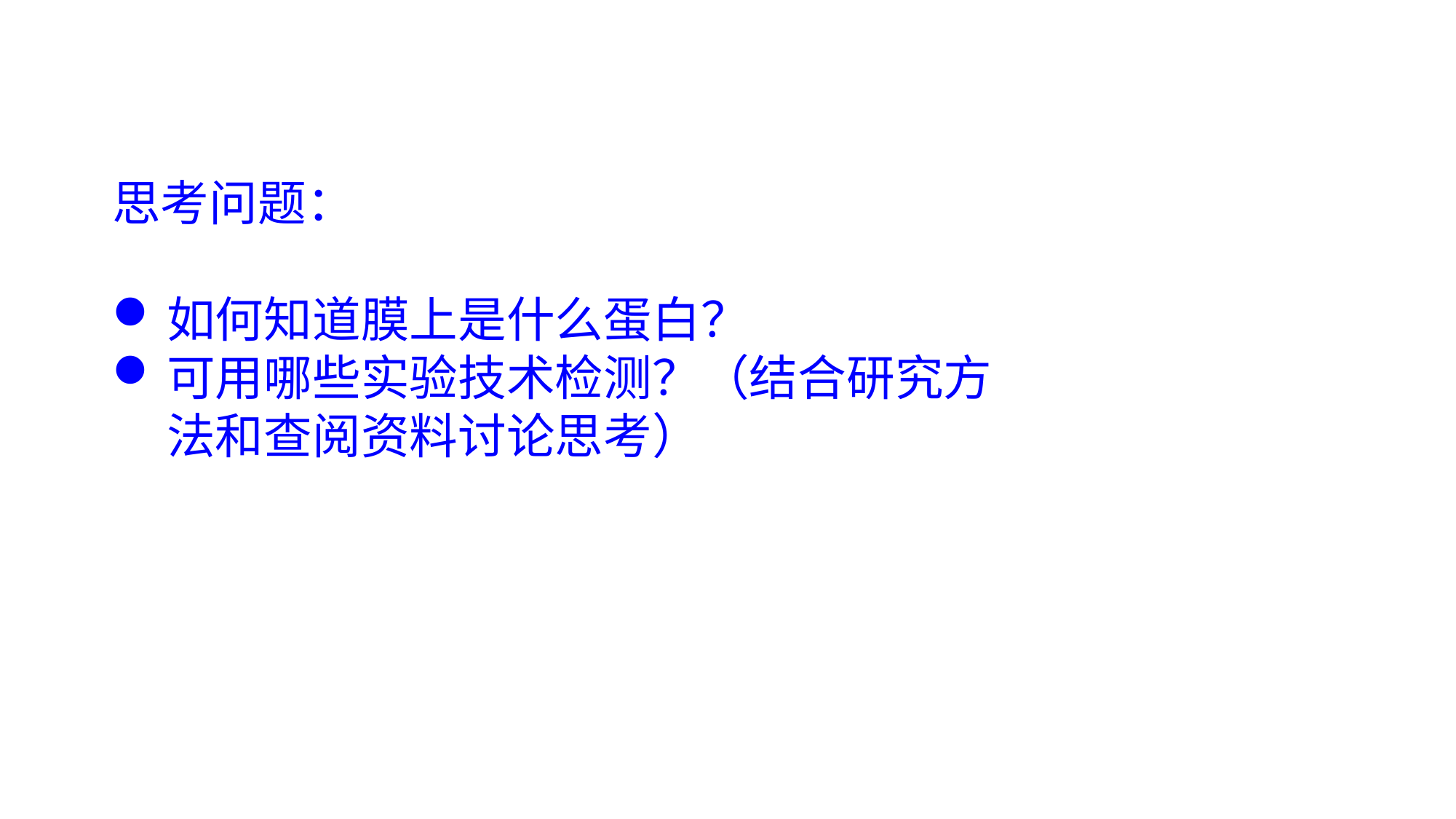

思考问题：

如何知道膜上是什么蛋白？
可用哪些实验技术检测？（结合研究方法和查阅资料讨论思考）